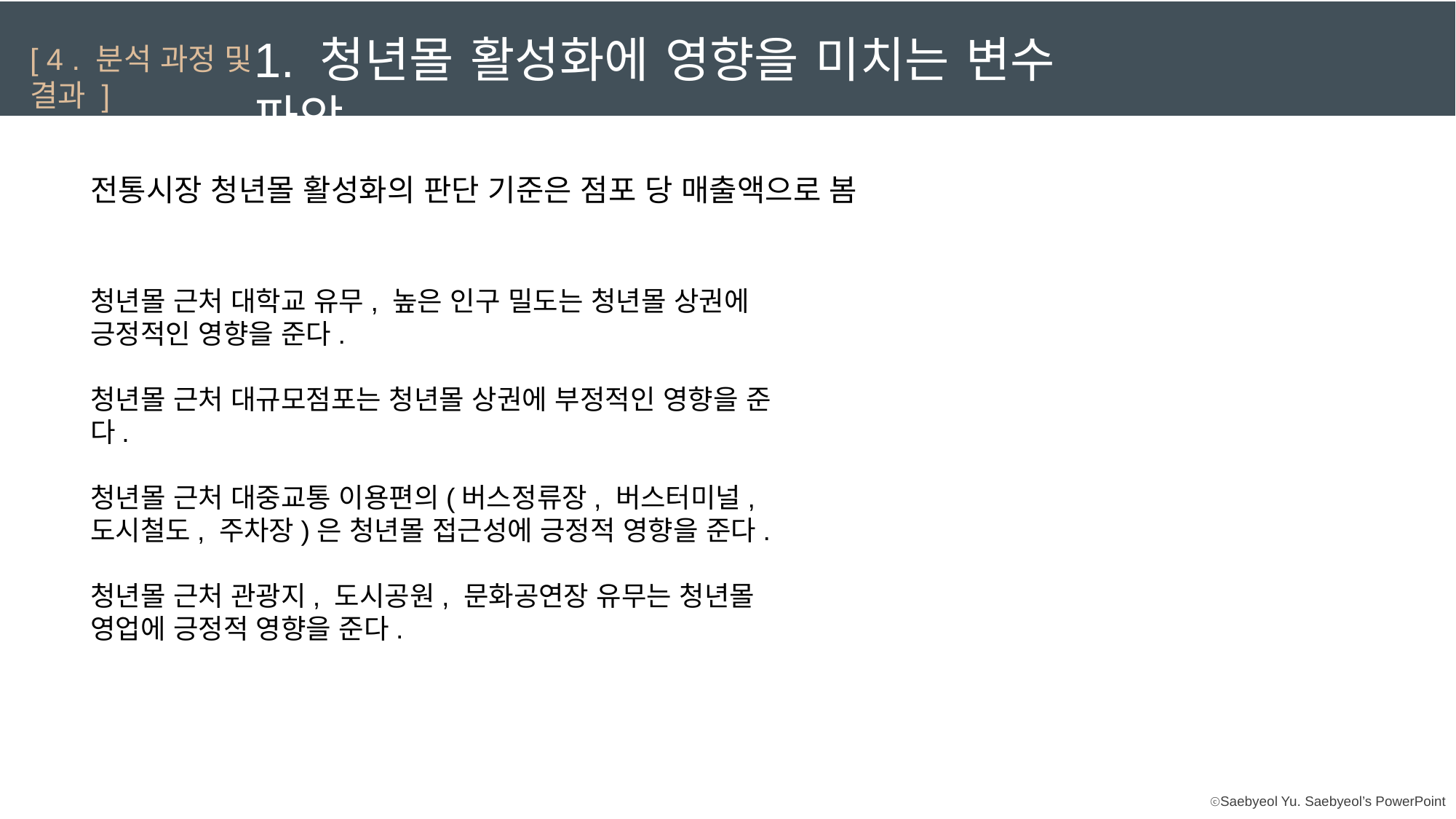

1. 청년몰 활성화에 영향을 미치는 변수 파악
[ 4 . 분석 과정 및 결과 ]
전통시장 청년몰 활성화의 판단 기준은 점포 당 매출액으로 봄
청년몰 근처 대학교 유무, 높은 인구 밀도는 청년몰 상권에 긍정적인 영향을 준다.

청년몰 근처 대규모점포는 청년몰 상권에 부정적인 영향을 준다.

청년몰 근처 대중교통 이용편의(버스정류장, 버스터미널, 도시철도, 주차장)은 청년몰 접근성에 긍정적 영향을 준다.

청년몰 근처 관광지, 도시공원, 문화공연장 유무는 청년몰 영업에 긍정적 영향을 준다.